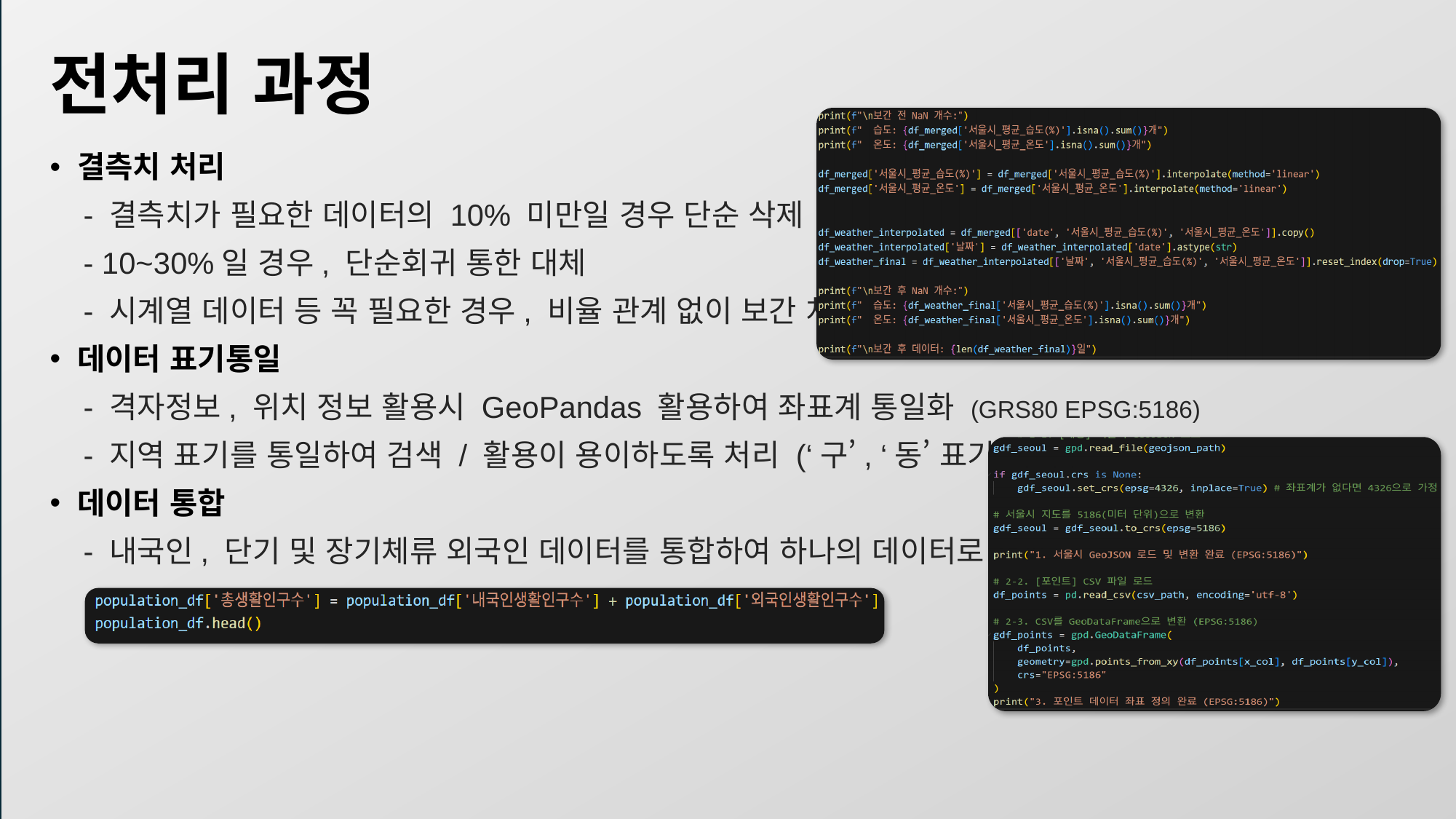

# 전처리 과정

결측치 처리
    - 결측치가 필요한 데이터의 10% 미만일 경우 단순 삭제
    - 10~30%일 경우, 단순회귀 통한 대체
    - 시계열 데이터 등 꼭 필요한 경우, 비율 관계 없이 보간 처리
데이터 표기통일
    - 격자정보, 위치 정보 활용시 GeoPandas 활용하여 좌표계 통일화 (GRS80 EPSG:5186)
    - 지역 표기를 통일하여 검색 / 활용이 용이하도록 처리 (‘구’, ‘동’ 표기 제거)
데이터 통합
    - 내국인, 단기 및 장기체류 외국인 데이터를 통합하여 하나의 데이터로 저장